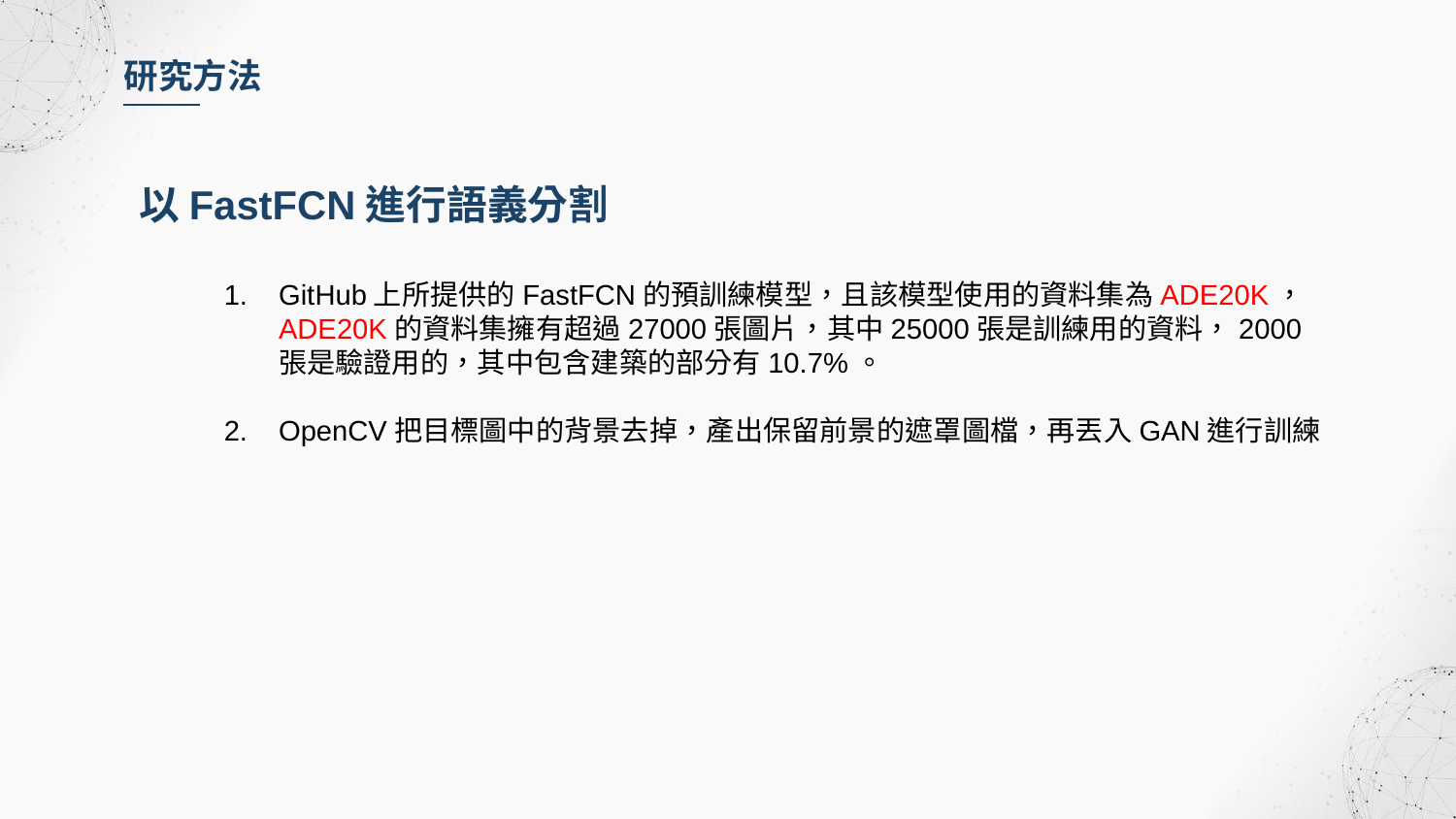

研究方法
以FastFCN進行語義分割
GitHub上所提供的FastFCN的預訓練模型，且該模型使用的資料集為ADE20K，ADE20K的資料集擁有超過27000張圖片，其中25000張是訓練用的資料，2000張是驗證用的，其中包含建築的部分有10.7%。

OpenCV把目標圖中的背景去掉，產出保留前景的遮罩圖檔，再丟入GAN進行訓練